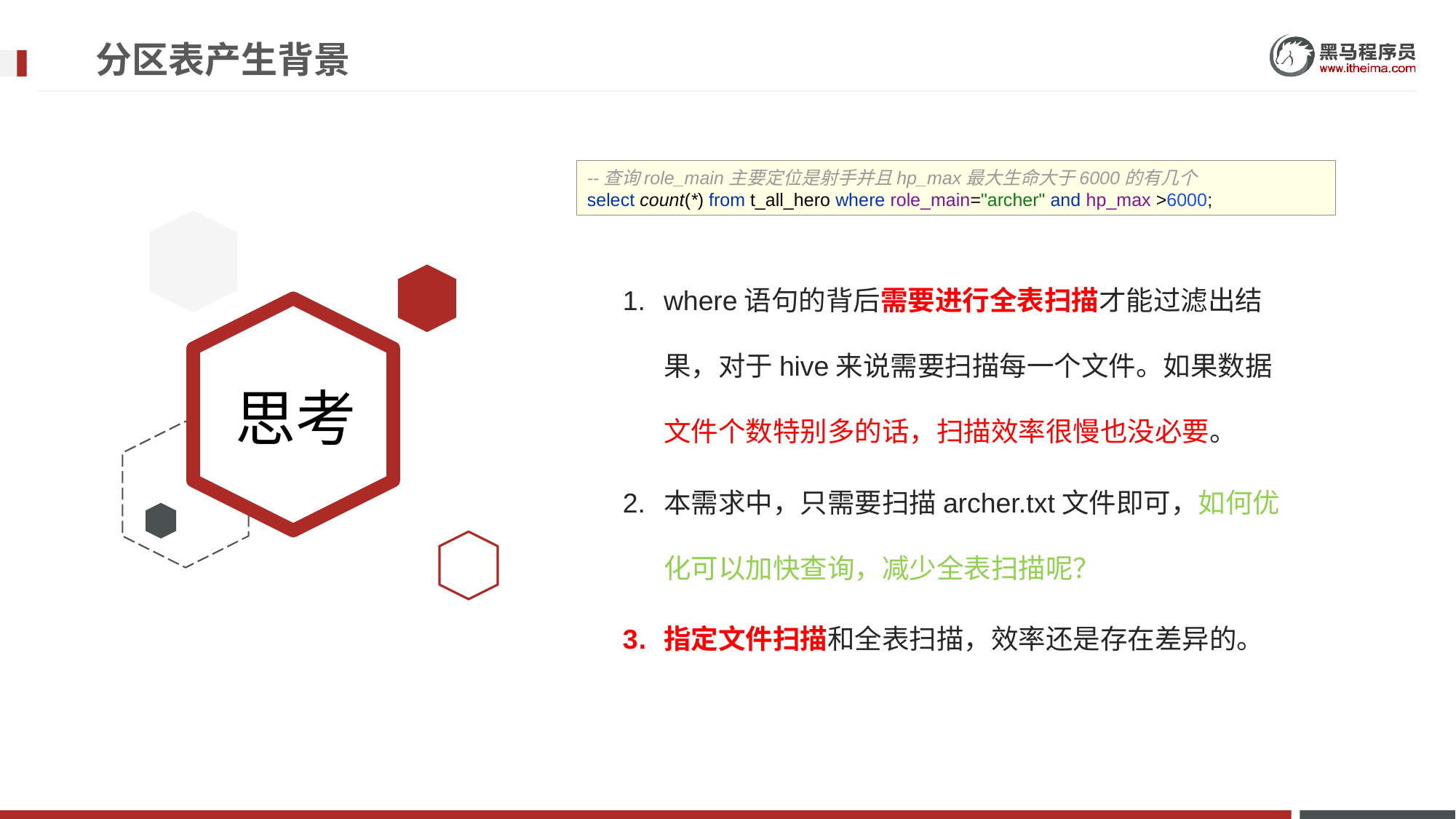

# 分区表产生背景
--查询role_main主要定位是射手并且hp_max最大生命大于6000的有几个
select count(*) from t_all_hero where role_main="archer" and hp_max >6000;
where语句的背后需要进行全表扫描才能过滤出结果，对于hive来说需要扫描每一个文件。如果数据文件个数特别多的话，扫描效率很慢也没必要。
本需求中，只需要扫描archer.txt文件即可，如何优化可以加快查询，减少全表扫描呢？
指定文件扫描和全表扫描，效率还是存在差异的。